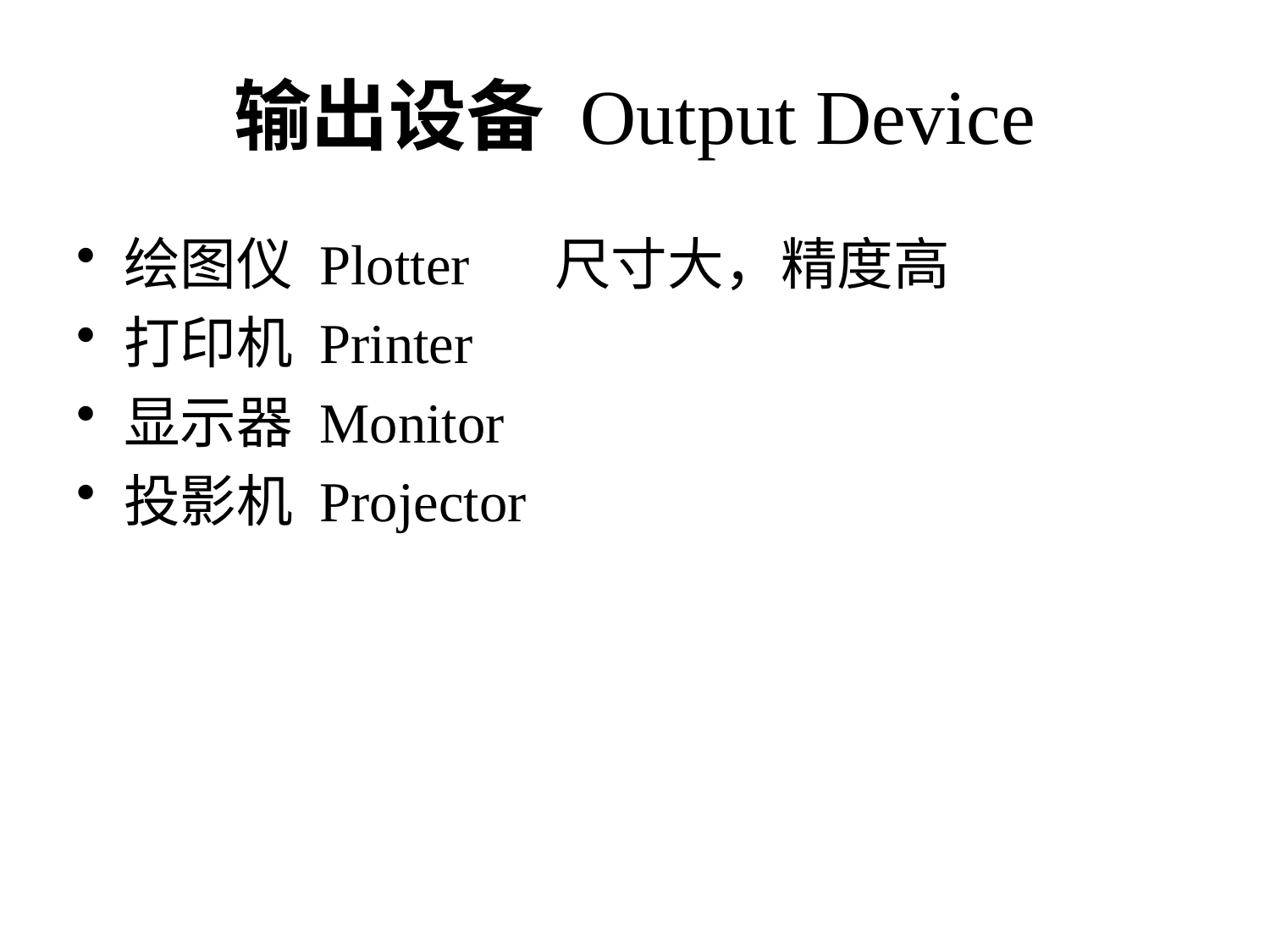

# 输出设备 Output Device
绘图仪 Plotter     尺寸大，精度高
打印机 Printer
显示器 Monitor
投影机 Projector